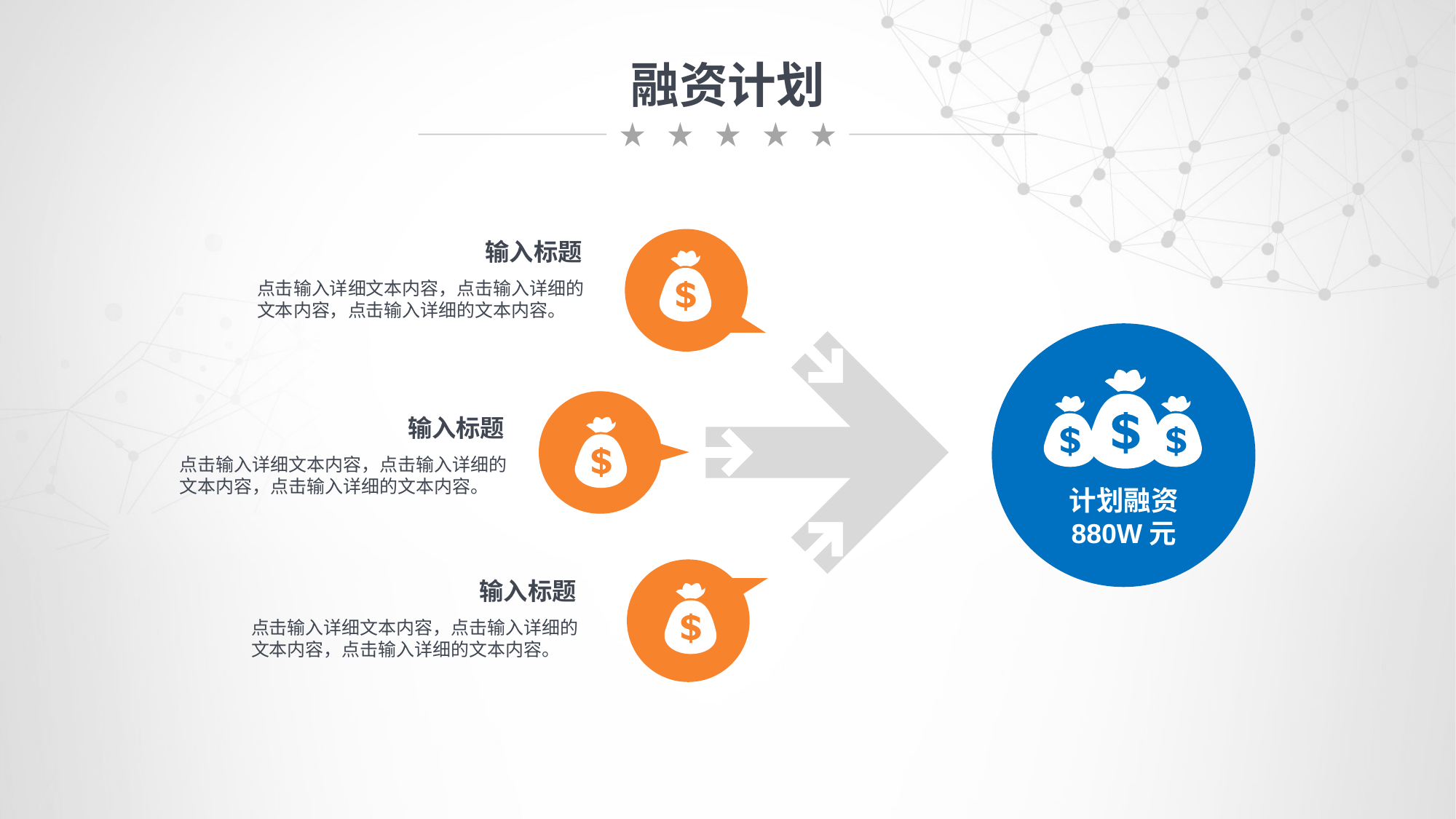

融资计划

输入标题
点击输入详细文本内容，点击输入详细的文本内容，点击输入详细的文本内容。
输入标题
点击输入详细文本内容，点击输入详细的文本内容，点击输入详细的文本内容。
输入标题
点击输入详细文本内容，点击输入详细的文本内容，点击输入详细的文本内容。

计划融资
880W元